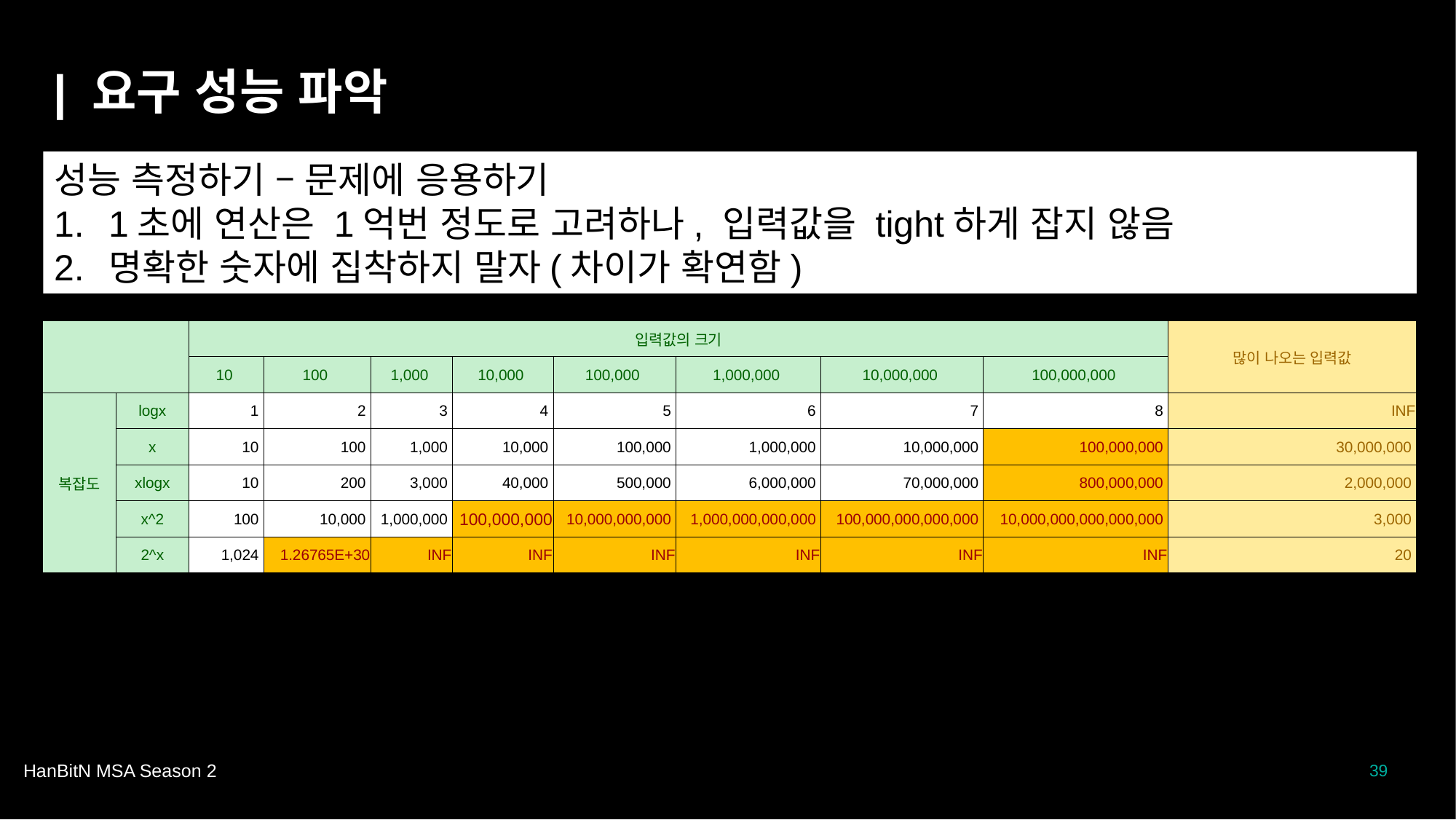

| 요구 성능 파악
성능 측정하기 – 문제에 응용하기
1초에 연산은 1억번 정도로 고려하나, 입력값을 tight하게 잡지 않음
명확한 숫자에 집착하지 말자(차이가 확연함)
|  |  | 입력값의 크기 |  |  |  |  |  |  |  | 많이 나오는 입력값 |
| --- | --- | --- | --- | --- | --- | --- | --- | --- | --- | --- |
|  |  | 10 | 100 | 1,000 | 10,000 | 100,000 | 1,000,000 | 10,000,000 | 100,000,000 |  |
| 복잡도 | logx | 1 | 2 | 3 | 4 | 5 | 6 | 7 | 8 | INF |
|  | x | 10 | 100 | 1,000 | 10,000 | 100,000 | 1,000,000 | 10,000,000 | 100,000,000 | 30,000,000 |
|  | xlogx | 10 | 200 | 3,000 | 40,000 | 500,000 | 6,000,000 | 70,000,000 | 800,000,000 | 2,000,000 |
|  | x^2 | 100 | 10,000 | 1,000,000 | 100,000,000 | 10,000,000,000 | 1,000,000,000,000 | 100,000,000,000,000 | 10,000,000,000,000,000 | 3,000 |
|  | 2^x | 1,024 | 1.26765E+30 | INF | INF | INF | INF | INF | INF | 20 |